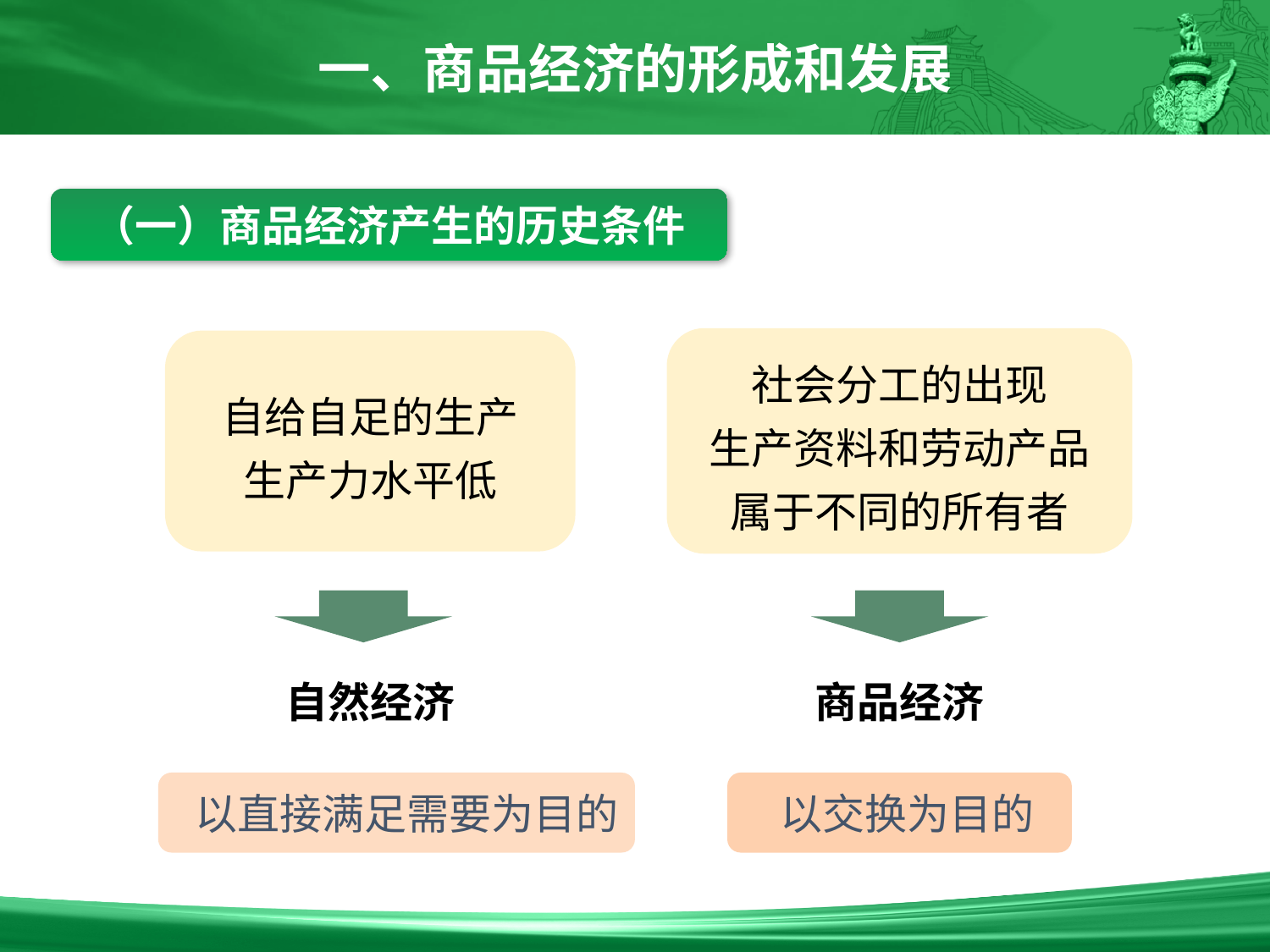

一、商品经济的形成和发展
（一）商品经济产生的历史条件
自给自足的生产
生产力水平低
社会分工的出现
生产资料和劳动产品属于不同的所有者

自然经济
商品经济
 以直接满足需要为目的
 以交换为目的